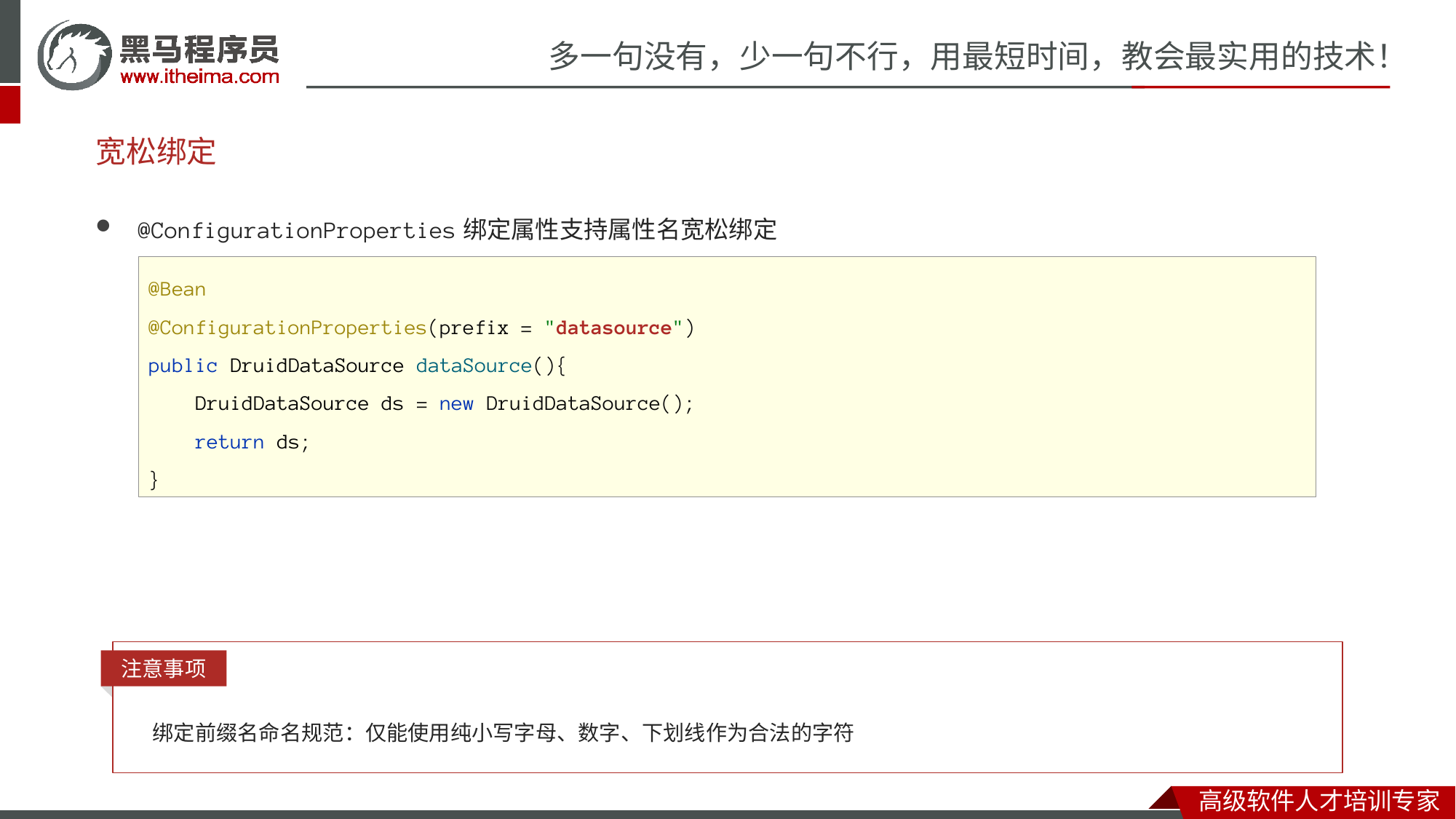

# 宽松绑定
@ConfigurationProperties绑定属性支持属性名宽松绑定
@Bean
@ConfigurationProperties(prefix = "datasource")
public DruidDataSource dataSource(){
    DruidDataSource ds = new DruidDataSource();
    return ds;
}

注意事项

绑定前缀名命名规范：仅能使用纯小写字母、数字、下划线作为合法的字符